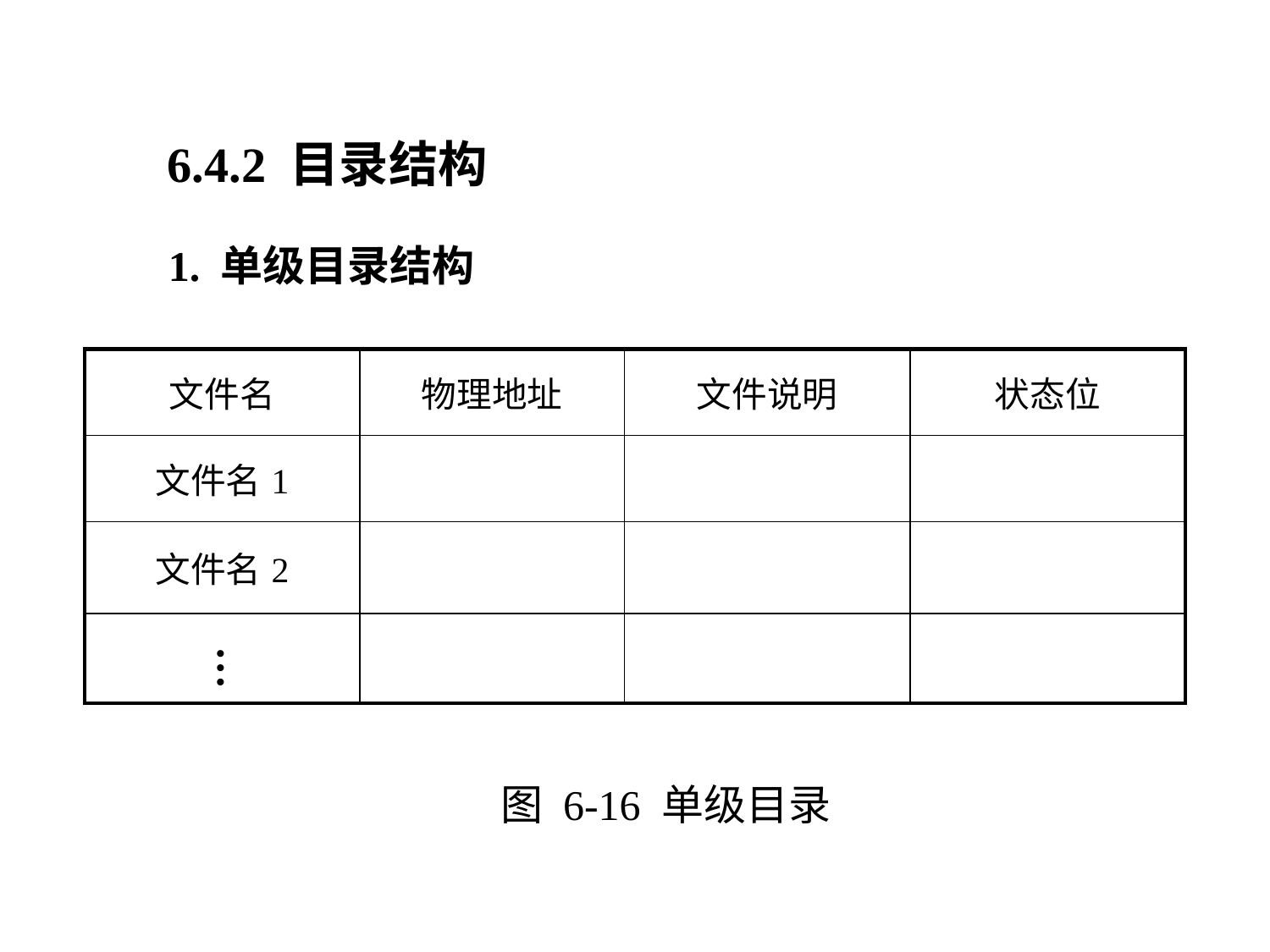

6.4.2 目录结构
1. 单级目录结构
| 文件名 | 物理地址 | 文件说明 | 状态位 |
| --- | --- | --- | --- |
| 文件名1 |  |  |  |
| 文件名2 |  |  |  |
|  |  |  |  |
…
图 6-16 单级目录